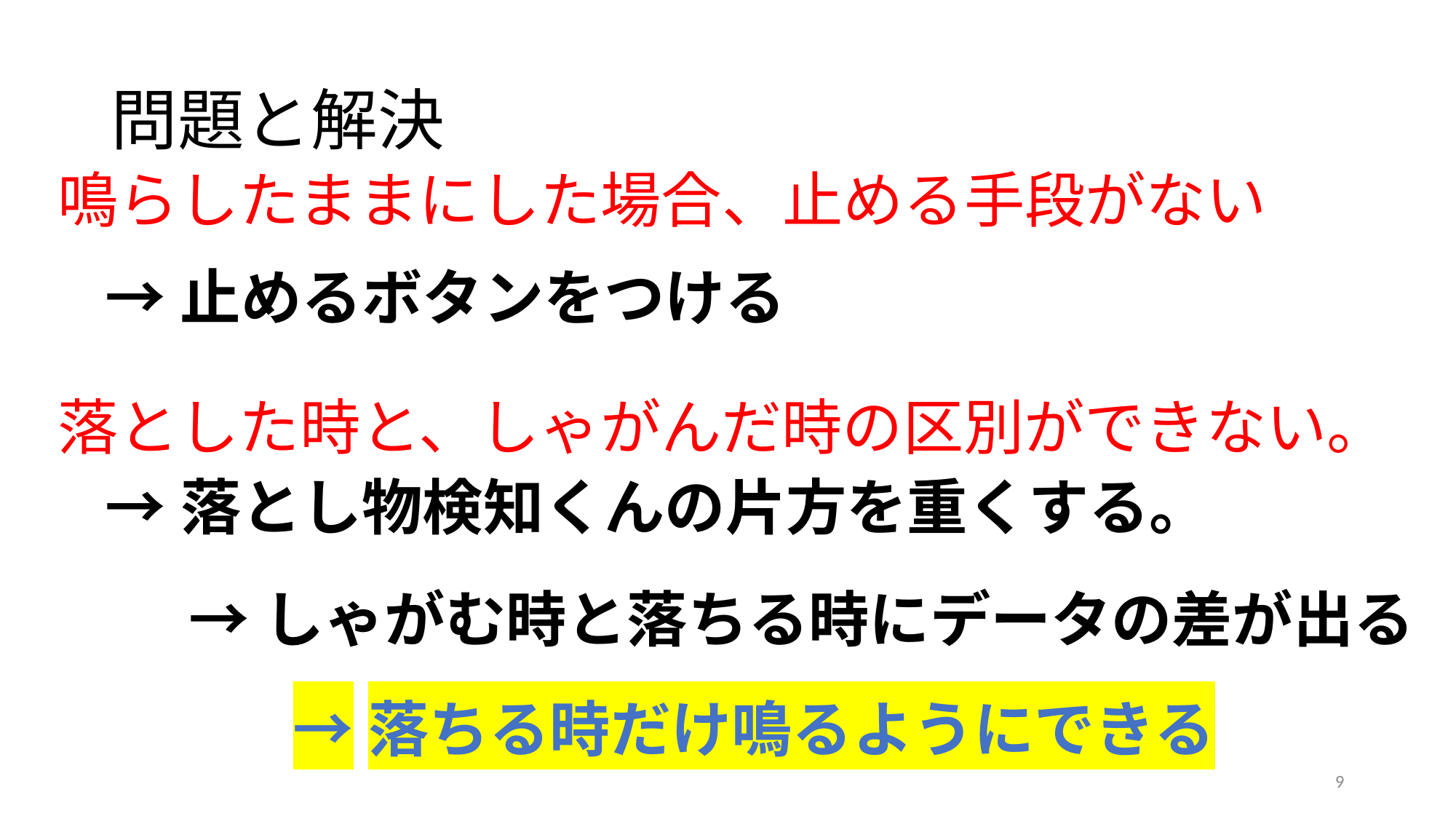

# 問題と解決
鳴らしたままにした場合、止める手段がない

→止めるボタンをつける
落とした時と、しゃがんだ時の区別ができない。

→落とし物検知くんの片方を重くする。

→しゃがむ時と落ちる時にデータの差が出る
→落ちる時だけ鳴るようにできる
9